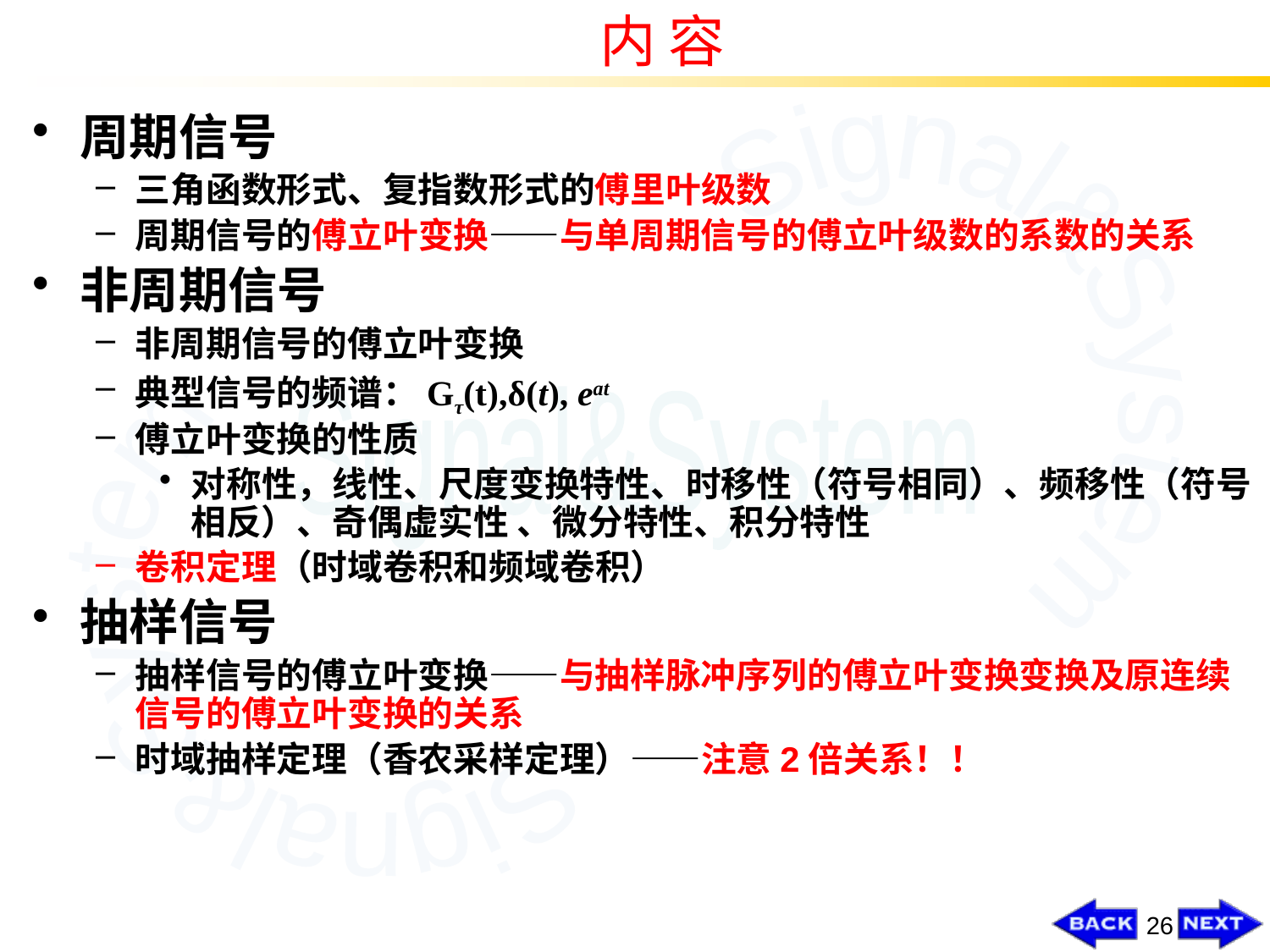

内 容
周期信号
三角函数形式、复指数形式的傅里叶级数
周期信号的傅立叶变换——与单周期信号的傅立叶级数的系数的关系
非周期信号
非周期信号的傅立叶变换
典型信号的频谱：Gτ(t),δ(t), eat
傅立叶变换的性质
对称性，线性、尺度变换特性、时移性（符号相同）、频移性（符号相反）、奇偶虚实性 、微分特性、积分特性
卷积定理（时域卷积和频域卷积）
抽样信号
抽样信号的傅立叶变换——与抽样脉冲序列的傅立叶变换变换及原连续信号的傅立叶变换的关系
时域抽样定理（香农采样定理）——注意2倍关系！！
26